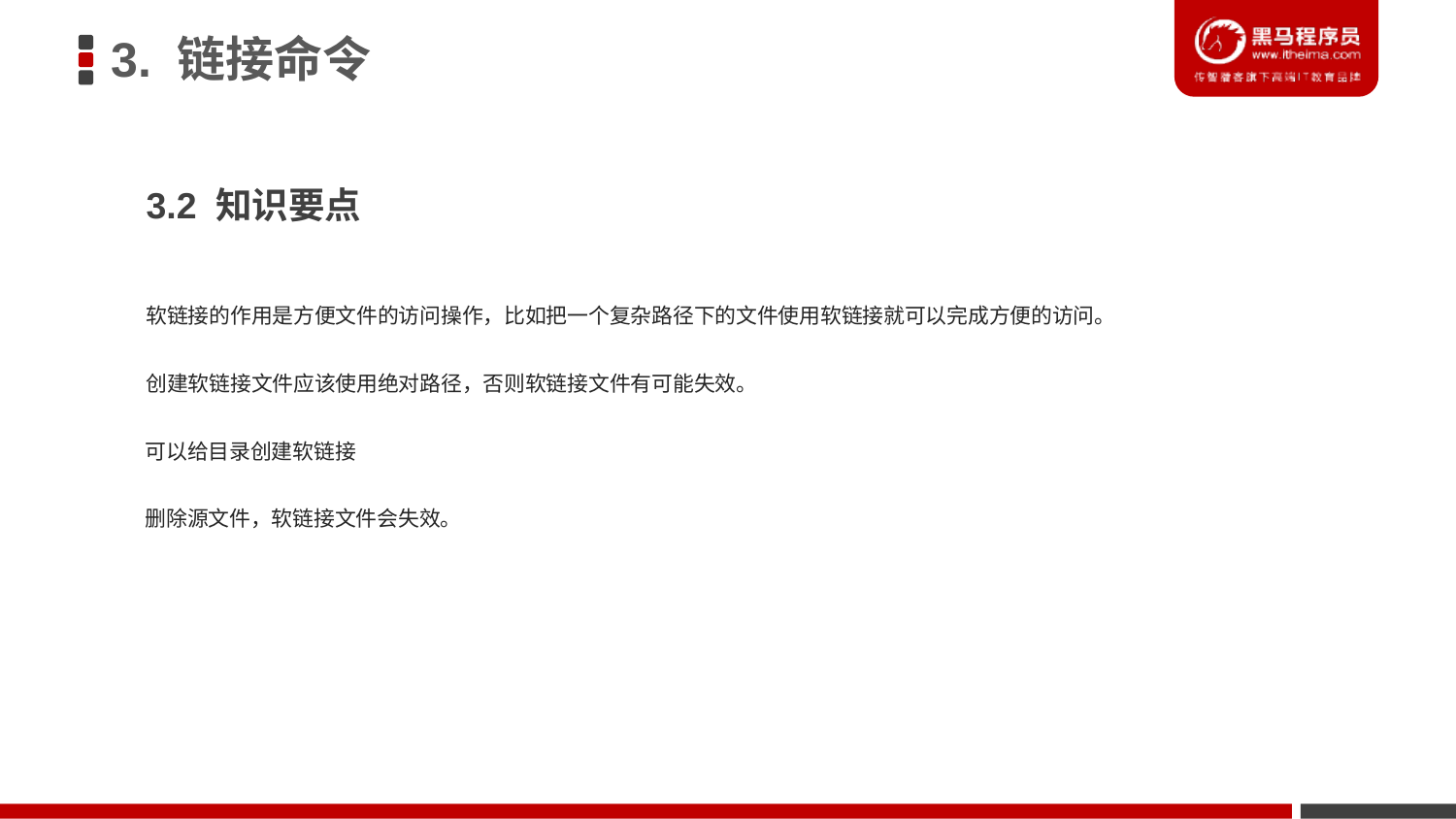

3. 链接命令
3.2 知识要点
软链接的作用是方便文件的访问操作，比如把一个复杂路径下的文件使用软链接就可以完成方便的访问。
创建软链接文件应该使用绝对路径，否则软链接文件有可能失效。
可以给目录创建软链接
删除源文件，软链接文件会失效。